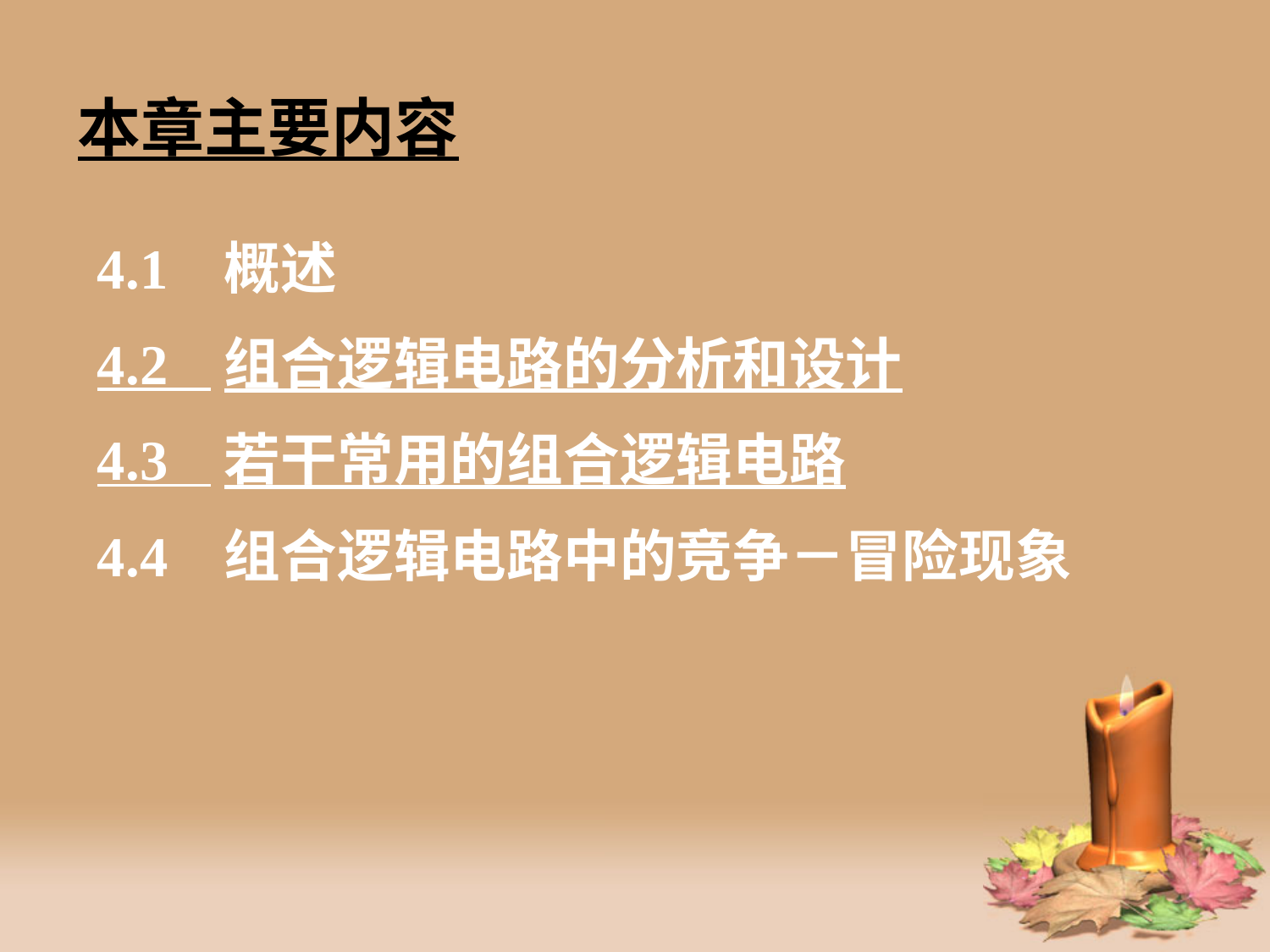

# 本章主要内容
4.1   概述
4.2   组合逻辑电路的分析和设计
4.3   若干常用的组合逻辑电路
4.4   组合逻辑电路中的竞争－冒险现象